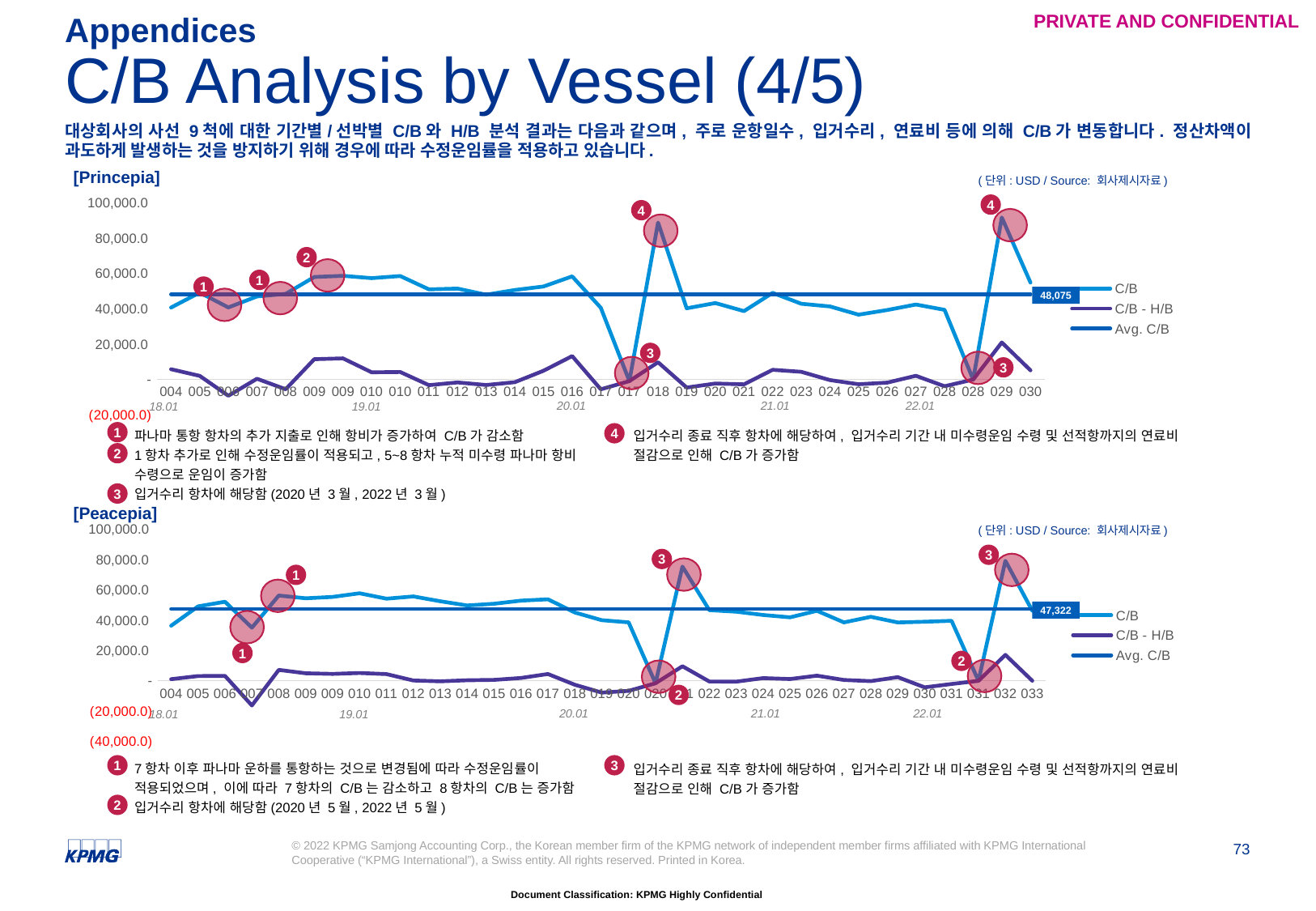

Appendices
# C/B Analysis by Vessel (4/5)
대상회사의 사선 9척에 대한 기간별/선박별 C/B와 H/B 분석 결과는 다음과 같으며, 주로 운항일수, 입거수리, 연료비 등에 의해 C/B가 변동합니다. 정산차액이 과도하게 발생하는 것을 방지하기 위해 경우에 따라 수정운임률을 적용하고 있습니다.

[Princepia]
(단위: USD / Source: 회사제시자료)

### Chart

| Category | C/B | C/B - H/B | Avg. C/B |
|---|---|---|---|
| 004 | 40628.62576271186 | 5678.076101694911 | 48074.668448153214 |
| 005 | 49087.489428571425 | 1906.3522857142816 | 48074.668448153214 |
| 006 | 40666.76727272727 | -9357.177454545454 | 48074.668448153214 |
| 007 | 46892.00971428572 | 286.7404285714292 | 48074.668448153214 |
| 008 | 48353.33694915254 | -5679.00949152543 | 48074.668448153214 |
| 009 | 57925.12147058823 | 11367.929558823525 | 48074.668448153214 |
| 009 | 58560.22762947304 | 11825.489531307328 | 48074.668448153214 |
| 010 | 57275.60426229508 | 3951.1288524590127 | 48074.668448153214 |
| 010 | 58462.139034748405 | 4094.1245490630754 | 48074.668448153214 |
| 011 | 50905.99103448276 | -3328.866206896557 | 48074.668448153214 |
| 012 | 51344.92308936152 | -1800.7657096642506 | 48074.668448153214 |
| 013 | 47869.78714285714 | -3251.228888888887 | 48074.668448153214 |
| 014 | 50555.55295263227 | -1658.783946581323 | 48074.668448153214 |
| 015 | 52537.77297637313 | 4809.3248503932555 | 48074.668448153214 |
| 016 | 58262.351200000005 | 13119.885600000009 | 48074.668448153214 |
| 017 | 40500.60903954517 | -5698.80920096812 | 48074.668448153214 |
| 017 | -1039.8540073981246 | -1039.8540073981246 | 48074.668448153214 |
| 018 | 88727.20719929083 | 9619.462862159053 | 48074.668448153214 |
| 019 | 40190.7660114126 | -4699.601623335271 | 48074.668448153214 |
| 020 | 43178.44921748278 | -2424.2070696167066 | 48074.668448153214 |
| 021 | 38577.51012542929 | -2890.853008543716 | 48074.668448153214 |
| 022 | 48921.53498269862 | 5342.538494679531 | 48074.668448153214 |
| 023 | 42768.579454194354 | 4217.197427428837 | 48074.668448153214 |
| 024 | 41253.528253504606 | -460.3103700259162 | 48074.668448153214 |
| 025 | 36552.49745140389 | -2823.3292440604782 | 48074.668448153214 |
| 026 | 39184.864856395376 | -1898.4791122714742 | 48074.668448153214 |
| 027 | 42315.712328584 | 1954.0747532294772 | 48074.668448153214 |
| 028 | 39298.26950937257 | -3948.8538402257254 | 48074.668448153214 |
| 028 | -166.99412268188303 | -166.99412268188303 | 48074.668448153214 |
| 029 | 91588.30722149258 | 20831.90057846524 | 48074.668448153214 |
| 030 | 54759.11441080802 | 5040.319208071131 | 48074.668448153214 |
4
4

2

1
1

48,075

3

3
20.01
21.01
22.01
18.01
19.01
파나마 통항 항차의 추가 지출로 인해 항비가 증가하여 C/B가 감소함
1항차 추가로 인해 수정운임률이 적용되고, 5~8항차 누적 미수령 파나마 항비 수령으로 운임이 증가함
입거수리 항차에 해당함(2020년 3월, 2022년 3월)
입거수리 종료 직후 항차에 해당하여, 입거수리 기간 내 미수령운임 수령 및 선적항까지의 연료비 절감으로 인해 C/B가 증가함
1
4
2
3
[Peacepia]

### Chart

| Category | C/B | C/B - H/B | Avg. C/B |
|---|---|---|---|
| 004 | 36325.68655172414 | 987.3822413793096 | 47321.557910242846 |
| 005 | 49088.71 | 3044.413292682926 | 47321.557910242846 |
| 006 | 52125.321282051285 | 3136.7479487179517 | 47321.557910242846 |
| 007 | 35029.845789473686 | -16392.20456140351 | 47321.557910242846 |
| 008 | 56228.77857142857 | 7118.058253968258 | 47321.557910242846 |
| 009 | 54422.878936170215 | 4873.909574468089 | 47321.557910242846 |
| 009 | 55324.258776406736 | 4440.029497451222 | 47321.557910242846 |
| 010 | 57714.504516129025 | 5057.272580645156 | 47321.557910242846 |
| 011 | 54151.46232558139 | 4309.333023255807 | 47321.557910242846 |
| 012 | 55638.94571428572 | 76.97523809524864 | 47321.557910242846 |
| 013 | 52444.7517663379 | -459.0402225312573 | 47321.557910242846 |
| 014 | 49679.23425545805 | 243.86366644605005 | 47321.557910242846 |
| 015 | 50799.33866666666 | 495.17176470587583 | 47321.557910242846 |
| 016 | 52862.853140219784 | 1776.2749177088845 | 47321.557910242846 |
| 017 | 53744.847204962185 | 4379.588441803389 | 47321.557910242846 |
| 018 | 45045.01079632516 | -2722.3686064318827 | 47321.557910242846 |
| 019 | 39943.45925825715 | -7896.229642615697 | 47321.557910242846 |
| 020 | 38530.35507306889 | -6765.296868475998 | 47321.557910242846 |
| 020 | -1742.9103520752437 | -1742.9103520752437 | 47321.557910242846 |
| 021 | 75347.8944304779 | 9512.032014816476 | 47321.557910242846 |
| 022 | 46572.427287294035 | -557.3167584140028 | 47321.557910242846 |
| 023 | 45575.71560047914 | -680.7163186594044 | 47321.557910242846 |
| 024 | 43384.79697793027 | 1675.1751872224486 | 47321.557910242846 |
| 025 | 41828.173110622985 | 1074.6195509309691 | 47321.557910242846 |
| 026 | 46162.0138098079 | 3293.517948717643 | 47321.557910242846 |
| 027 | 38498.11115535348 | 454.68201143151964 | 47321.557910242846 |
| 028 | 42182.15716207639 | -302.66153083623067 | 47321.557910242846 |
| 029 | 38472.68198801393 | 2291.2029608740704 | 47321.557910242846 |
| 030 | 38924.514779741025 | -4435.535611362269 | 47321.557910242846 |
| 031 | 39546.80070850086 | -2225.1570850201824 | 47321.557910242846 |
| 031 | -128.64584664535545 | -128.64584664535545 | 47321.557910242846 |
| 032 | 79180.82065536422 | 17027.073330837557 | 47321.557910242846 |
| 033 | 46212.56638183143 | -96.2516029133476 | 47321.557910242846 |
(단위: USD / Source: 회사제시자료)
3
3

1

47,322

1
2

2
20.01
21.01
22.01
18.01
19.01
7항차 이후 파나마 운하를 통항하는 것으로 변경됨에 따라 수정운임률이 적용되었으며, 이에 따라 7항차의 C/B는 감소하고 8항차의 C/B는 증가함
입거수리 항차에 해당함(2020년 5월, 2022년 5월)
입거수리 종료 직후 항차에 해당하여, 입거수리 기간 내 미수령운임 수령 및 선적항까지의 연료비 절감으로 인해 C/B가 증가함

1
3
2